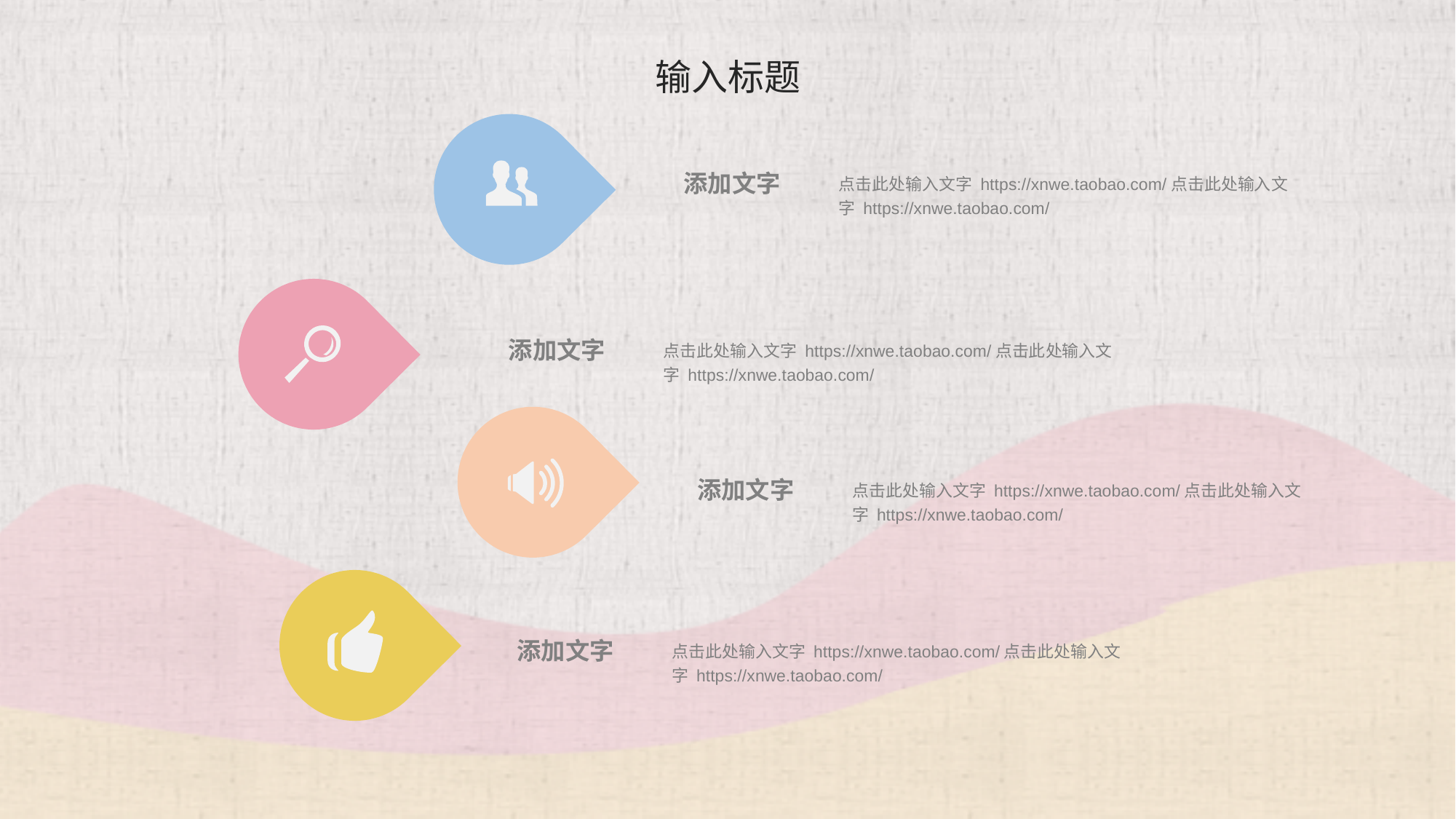

# 输入标题

添加文字
点击此处输入文字 https://xnwe.taobao.com/点击此处输入文字 https://xnwe.taobao.com/

添加文字
点击此处输入文字 https://xnwe.taobao.com/点击此处输入文字 https://xnwe.taobao.com/

添加文字
点击此处输入文字 https://xnwe.taobao.com/点击此处输入文字 https://xnwe.taobao.com/

添加文字
点击此处输入文字 https://xnwe.taobao.com/点击此处输入文字 https://xnwe.taobao.com/